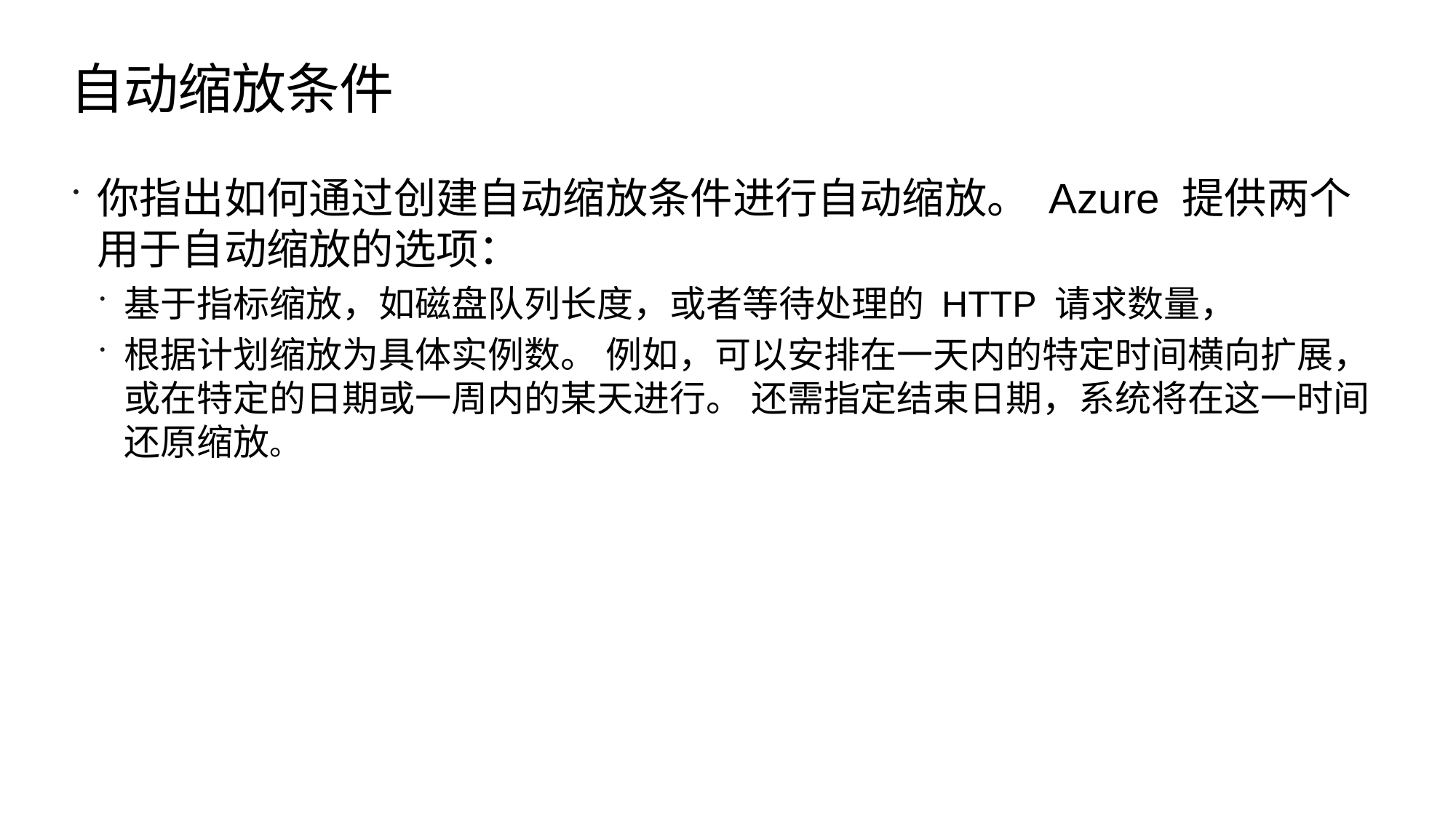

# 自动缩放条件
你指出如何通过创建自动缩放条件进行自动缩放。 Azure 提供两个用于自动缩放的选项：
基于指标缩放，如磁盘队列长度，或者等待处理的 HTTP 请求数量，
根据计划缩放为具体实例数。 例如，可以安排在一天内的特定时间横向扩展，或在特定的日期或一周内的某天进行。 还需指定结束日期，系统将在这一时间还原缩放。